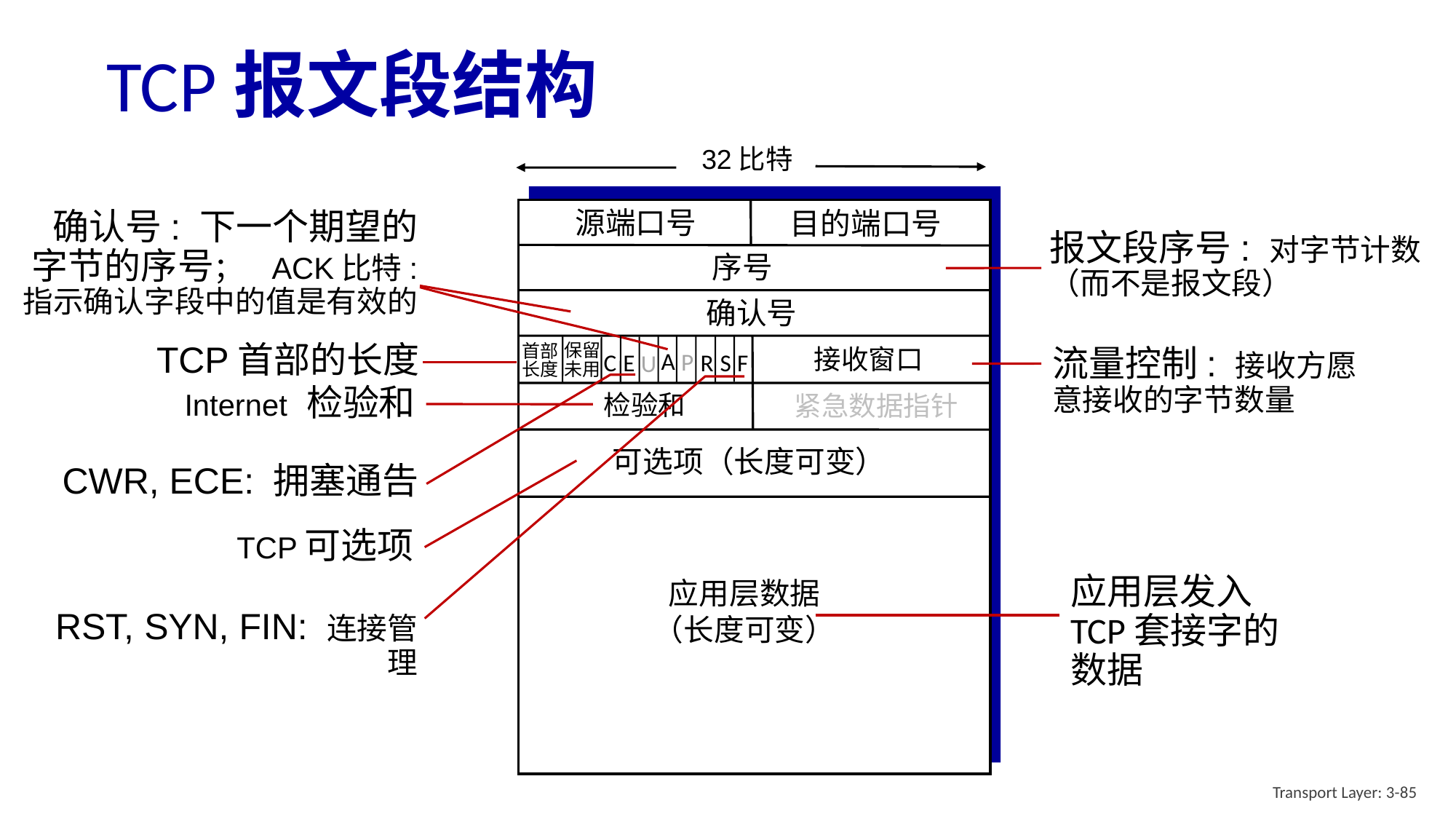

# TCP报文段结构
32比特

源端口号
目的端口号

确认号: 下一个期望的字节的序号；   ACK比特: 指示确认字段中的值是有效的

确认号
A
报文段序号: 对字节计数（而不是报文段）
序号

接收窗口
流量控制: 接收方愿意接收的字节数量

TCP首部的长度
首部
长度

保留
未用
P
U
紧急数据指针
S
R
F

RST, SYN, FIN: 连接管理
C
E

CWR, ECE: 拥塞通告
Internet 检验和
检验和

可选项（长度可变）
TCP可选项

应用层发入TCP套接字的数据
应用层数据
（长度可变）
Transport Layer: 3-85